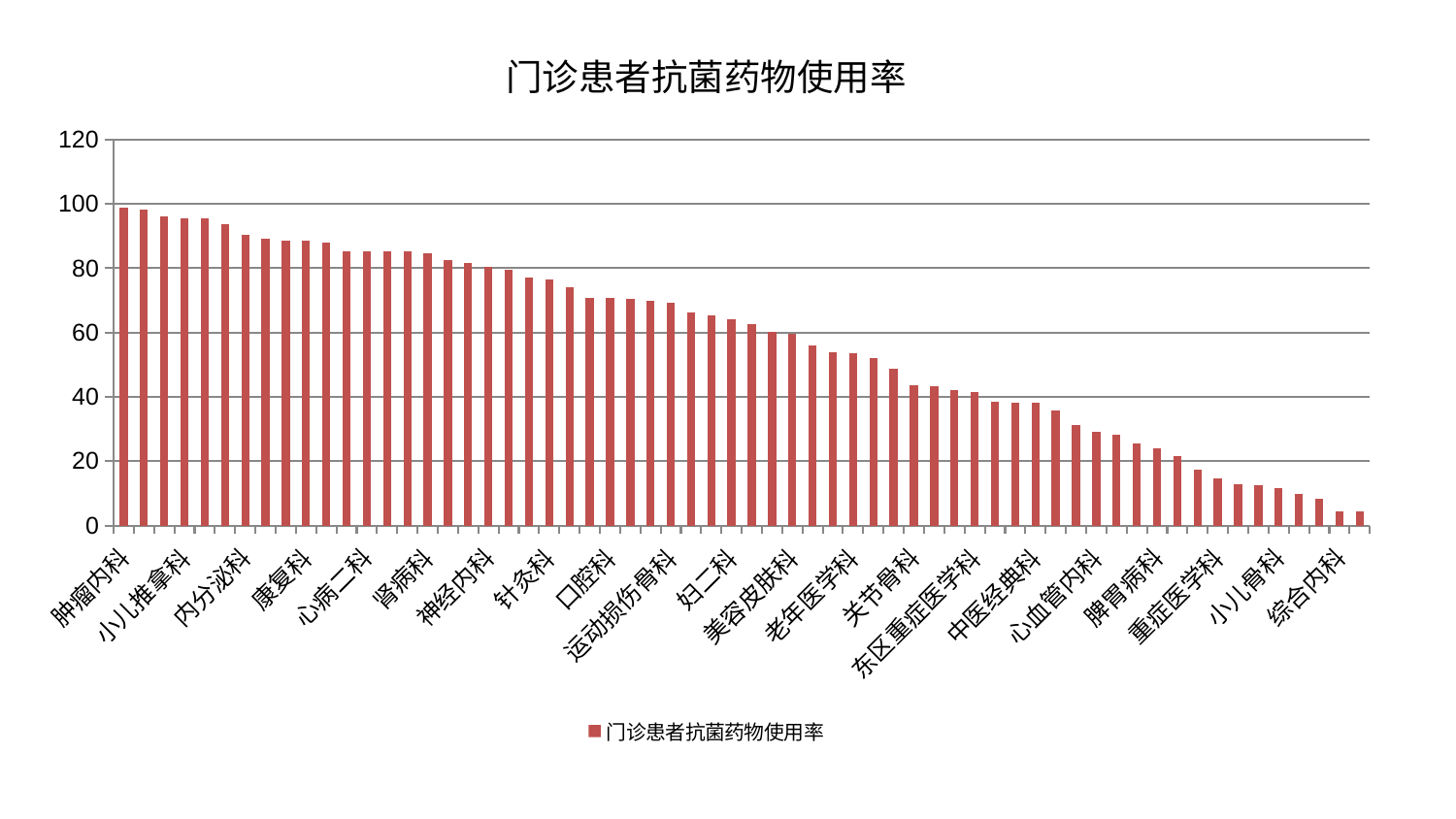

### Chart: 门诊患者抗菌药物使用率

| Category | 门诊患者抗菌药物使用率 |
|---|---|
| 肿瘤内科 | 98.8052749052379 |
| 乳腺甲状腺外科 | 98.17126659898972 |
| 肝胆外科 | 96.27828616929762 |
| 小儿推拿科 | 95.67404986310105 |
| 普通外科 | 95.48419989603809 |
| 呼吸内科 | 93.75957004924614 |
| 内分泌科 | 90.39331967644652 |
| 神经外科 | 89.17395641800965 |
| 身心医学科 | 88.67930784236053 |
| 康复科 | 88.52623326371254 |
| 心病四科 | 88.0783429873412 |
| 产科 | 85.38013681516765 |
| 心病二科 | 85.26322140216065 |
| 肾脏内科 | 85.23181004597005 |
| 中医外治中心 | 85.13152751419979 |
| 肾病科 | 84.60237954563696 |
| 骨科 | 82.58268096932393 |
| 风湿病科 | 81.67640981612196 |
| 神经内科 | 80.33800068642027 |
| 消化内科 | 79.50905859305644 |
| 创伤骨科 | 77.20505192608023 |
| 针灸科 | 76.48206577476606 |
| 男科 | 74.24407133618698 |
| 脊柱骨科 | 70.81958515536095 |
| 口腔科 | 70.7206629932041 |
| 推拿科 | 70.34465347782701 |
| 心病一科 | 69.87375912126785 |
| 运动损伤骨科 | 69.28966648882862 |
| 儿科 | 66.36369287729975 |
| 皮肤科 | 65.43783712609329 |
| 妇二科 | 64.18957294068359 |
| 血液科 | 62.72493371041228 |
| 胸外科 | 60.083215754292766 |
| 美容皮肤科 | 59.65136559010422 |
| 显微骨科 | 55.86025212807617 |
| 耳鼻喉科 | 53.82037687192736 |
| 老年医学科 | 53.59024829356673 |
| 周围血管科 | 52.12168375798596 |
| 泌尿外科 | 48.66419625379035 |
| 关节骨科 | 43.71398026664504 |
| 妇科 | 43.34333178715277 |
| 肝病科 | 41.99298517174783 |
| 东区重症医学科 | 41.52177947748636 |
| 医院 | 38.41976775812992 |
| 西区重症医学科 | 38.25070543014293 |
| 中医经典科 | 38.24418705891739 |
| 妇科妇二科合并 | 35.73458630159767 |
| 微创骨科 | 31.232558331247894 |
| 心血管内科 | 28.99237844751599 |
| 治未病中心 | 28.192644496957307 |
| 脑病三科 | 25.537537554420233 |
| 脾胃病科 | 23.88271073464734 |
| 心病三科 | 21.473908095196382 |
| 脾胃科消化科合并 | 17.223806657967632 |
| 重症医学科 | 14.694248243086161 |
| 东区肾病科 | 12.781077854054978 |
| 眼科 | 12.407462776453816 |
| 小儿骨科 | 11.528432969047554 |
| 脑病二科 | 9.85113809748388 |
| 肛肠科 | 8.249391800380511 |
| 综合内科 | 4.379925355283998 |
| 脑病一科 | 4.229708920462749 |
60